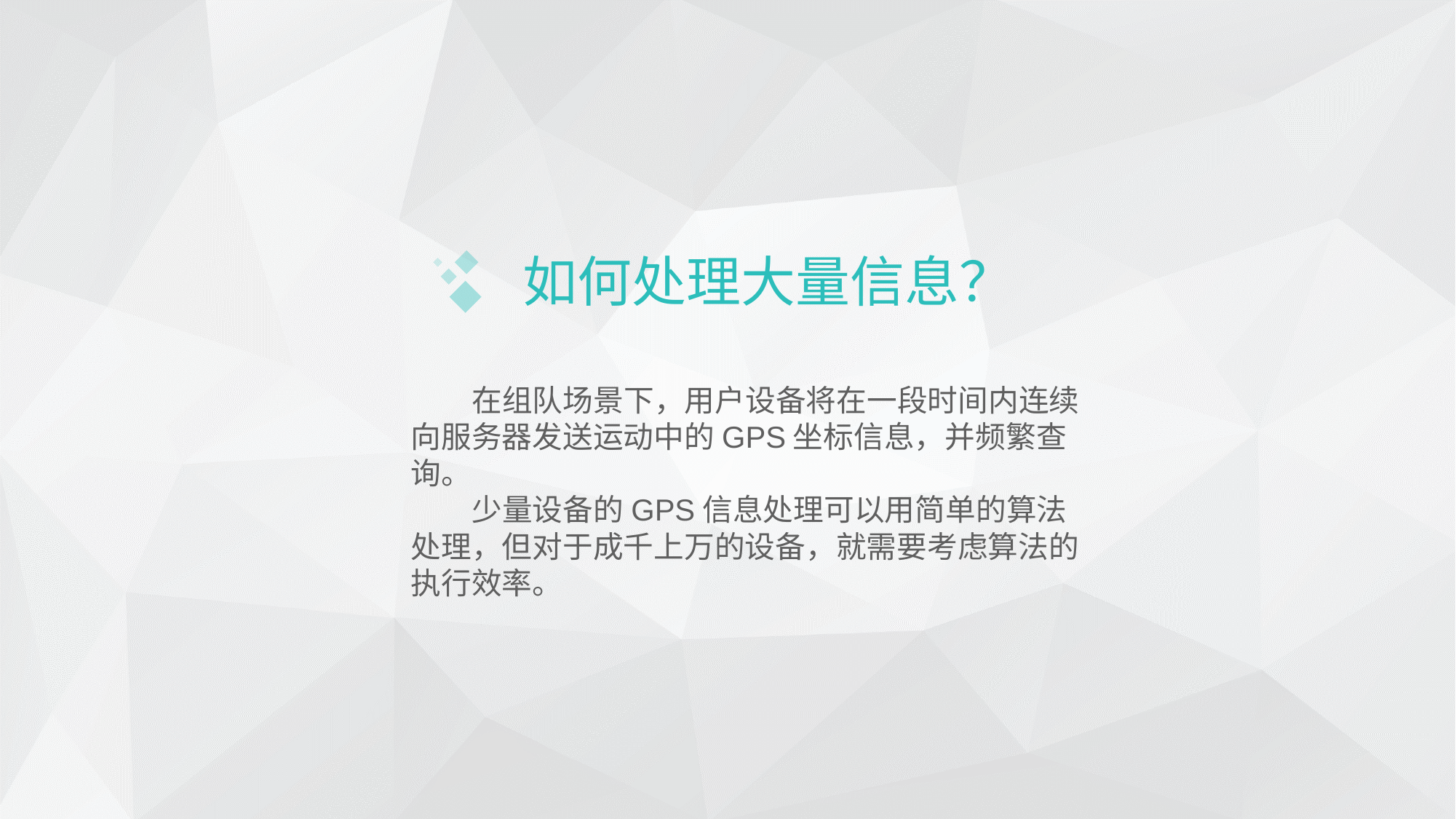

如何处理大量信息？

        在组队场景下，用户设备将在一段时间内连续向服务器发送运动中的GPS坐标信息，并频繁查询。
        少量设备的GPS信息处理可以用简单的算法处理，但对于成千上万的设备，就需要考虑算法的执行效率。